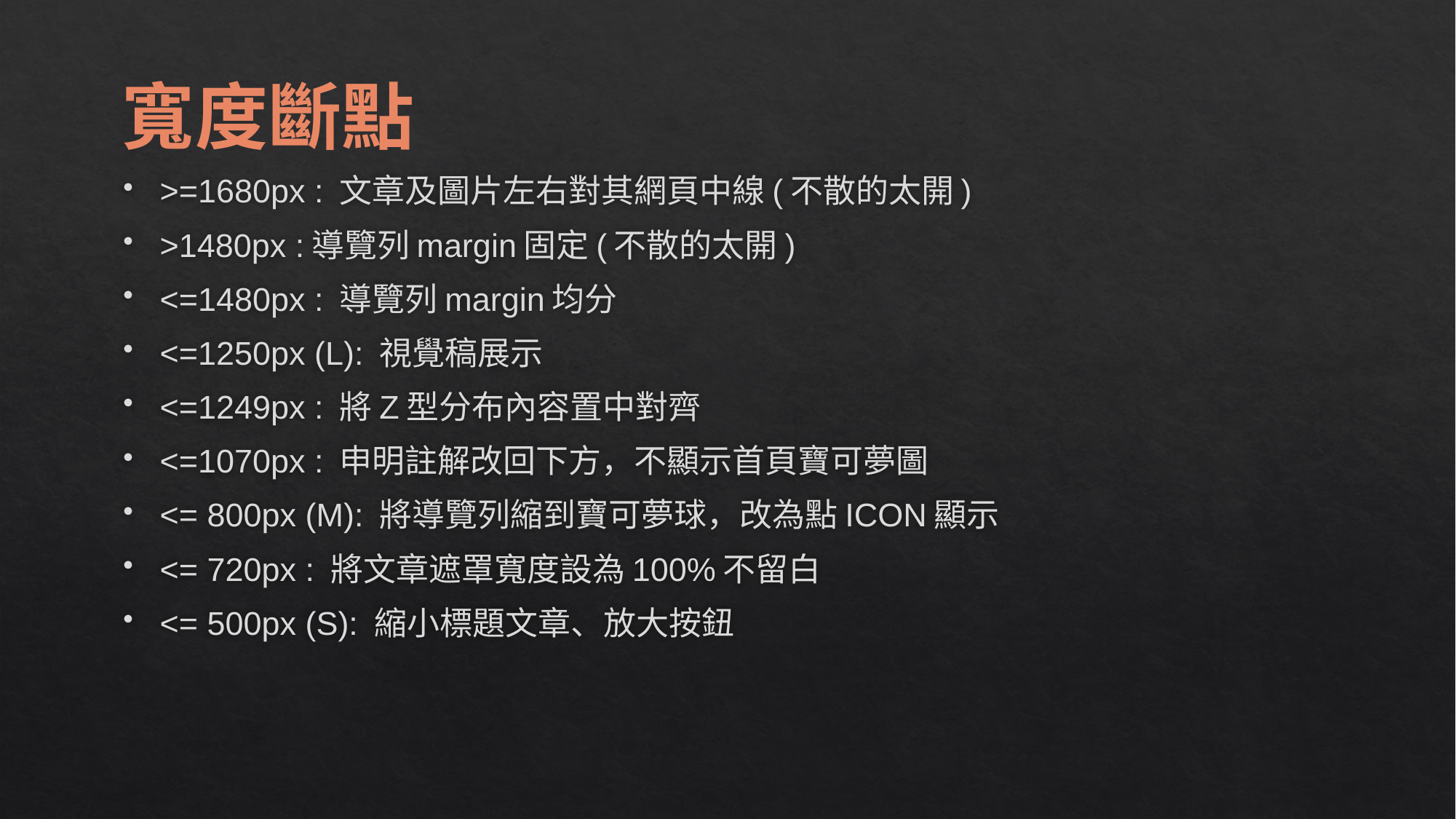

寬度斷點
>=1680px : 文章及圖片左右對其網頁中線(不散的太開)
>1480px :導覽列margin固定(不散的太開)
<=1480px : 導覽列margin均分
<=1250px (L): 視覺稿展示
<=1249px : 將Z型分布內容置中對齊
<=1070px : 申明註解改回下方，不顯示首頁寶可夢圖
<= 800px (M): 將導覽列縮到寶可夢球，改為點ICON顯示
<= 720px : 將文章遮罩寬度設為100%不留白
<= 500px (S): 縮小標題文章、放大按鈕